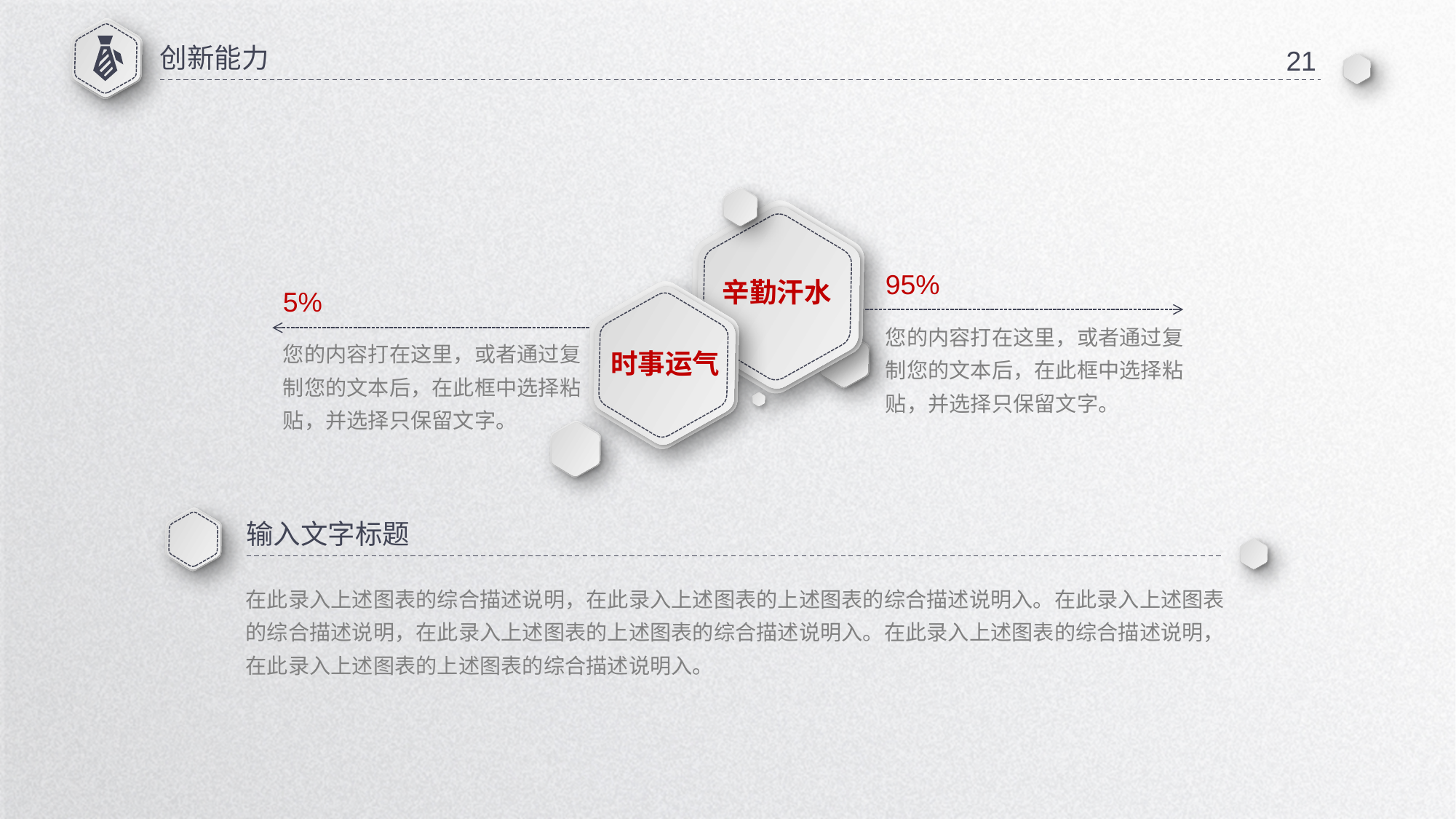

创新能力
21

辛勤汗水
95%
5%

时事运气
您的内容打在这里，或者通过复制您的文本后，在此框中选择粘贴，并选择只保留文字。
您的内容打在这里，或者通过复制您的文本后，在此框中选择粘贴，并选择只保留文字。

输入文字标题

在此录入上述图表的综合描述说明，在此录入上述图表的上述图表的综合描述说明入。在此录入上述图表的综合描述说明，在此录入上述图表的上述图表的综合描述说明入。在此录入上述图表的综合描述说明，在此录入上述图表的上述图表的综合描述说明入。
延时符